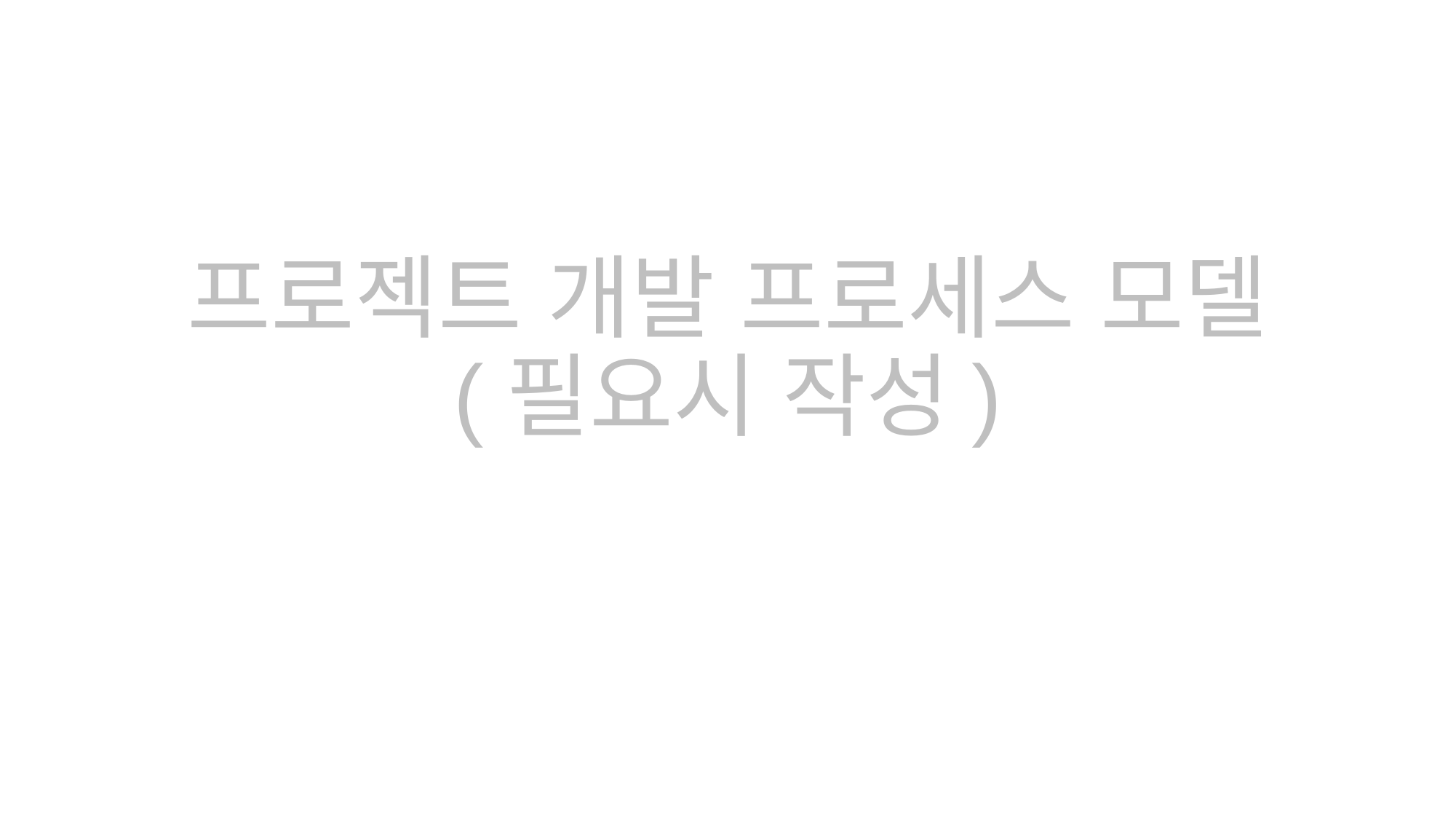

# 프로젝트 개발 프로세스 모델 (필요시 작성)